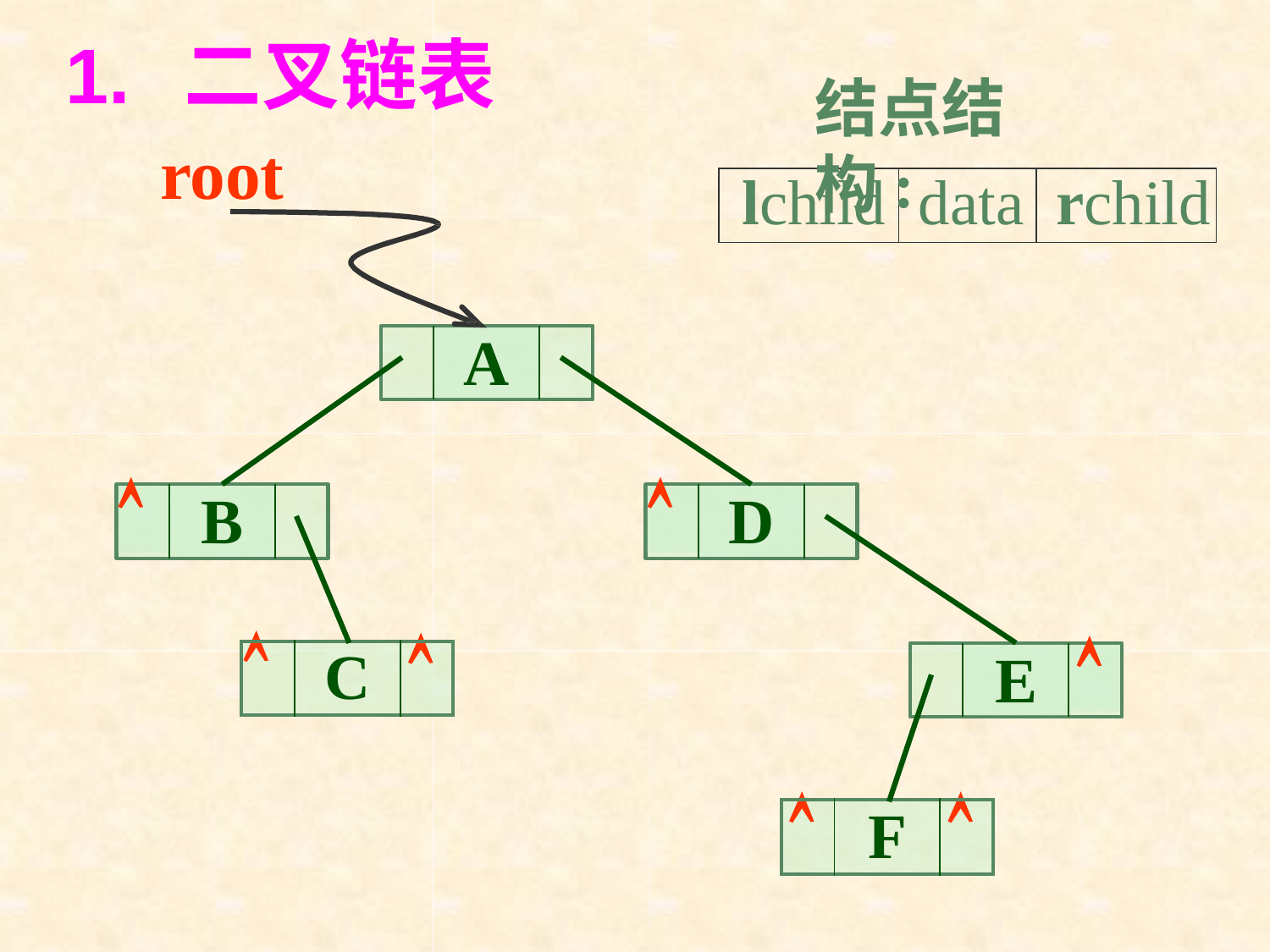

# 1.	二叉链表
root
结点结构:
| lchild | data | rchild |
| --- | --- | --- |

A

∧
B
∧
D

| ∧ | C | ∧ |
| --- | --- | --- |

E
∧

| ∧ | F | ∧ |
| --- | --- | --- |